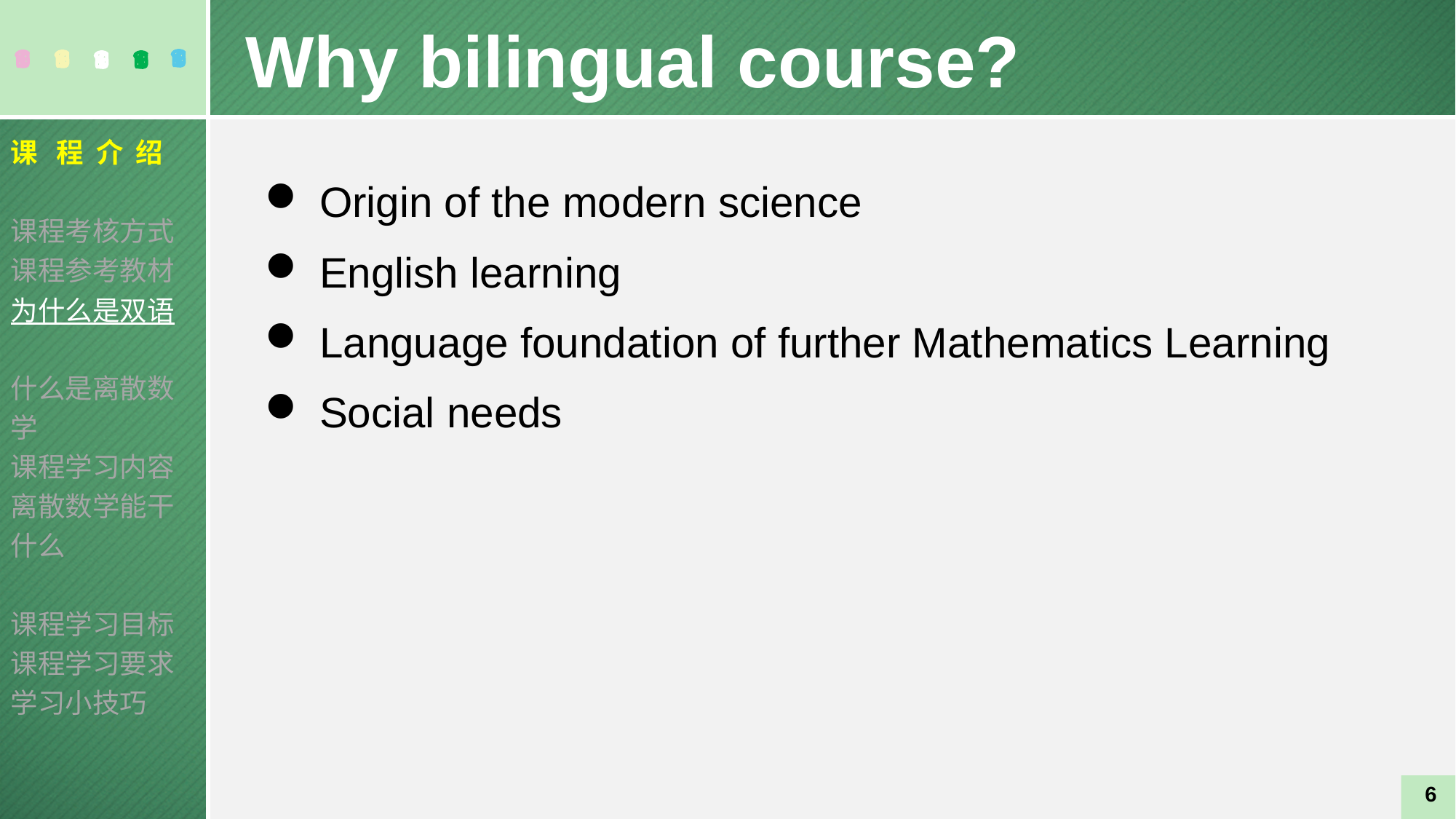

Why bilingual course?

课   程  介  绍

课程考核方式
课程参考教材
为什么是双语

什么是离散数学
课程学习内容
离散数学能干什么

课程学习目标
课程学习要求
学习小技巧
 Origin of the modern science
 English learning
 Language foundation of further Mathematics Learning
 Social needs

6